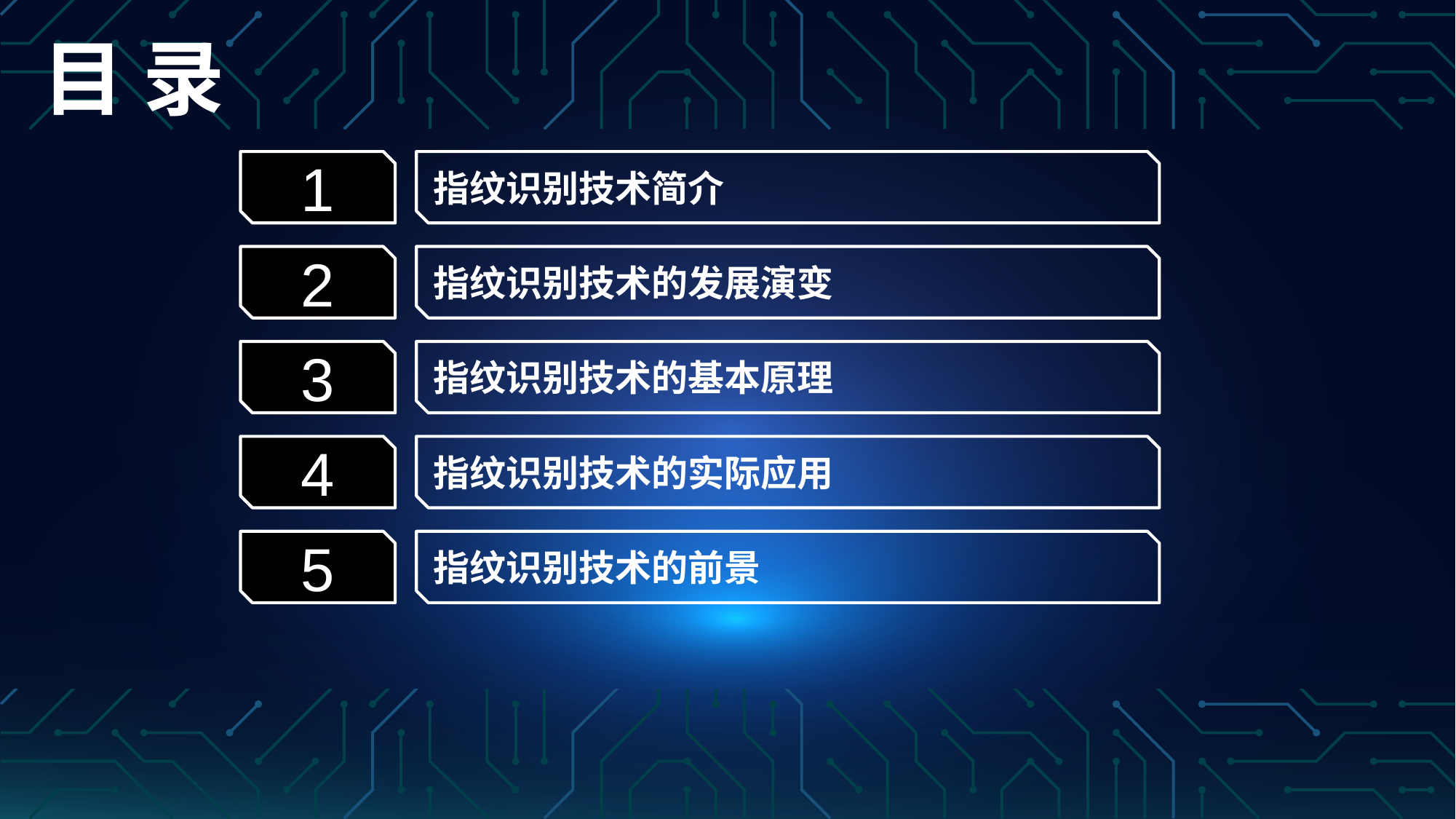

# 目 录
指纹识别技术简介
1
指纹识别技术的发展演变
2
3
指纹识别技术的基本原理
4
指纹识别技术的实际应用
5
指纹识别技术的前景